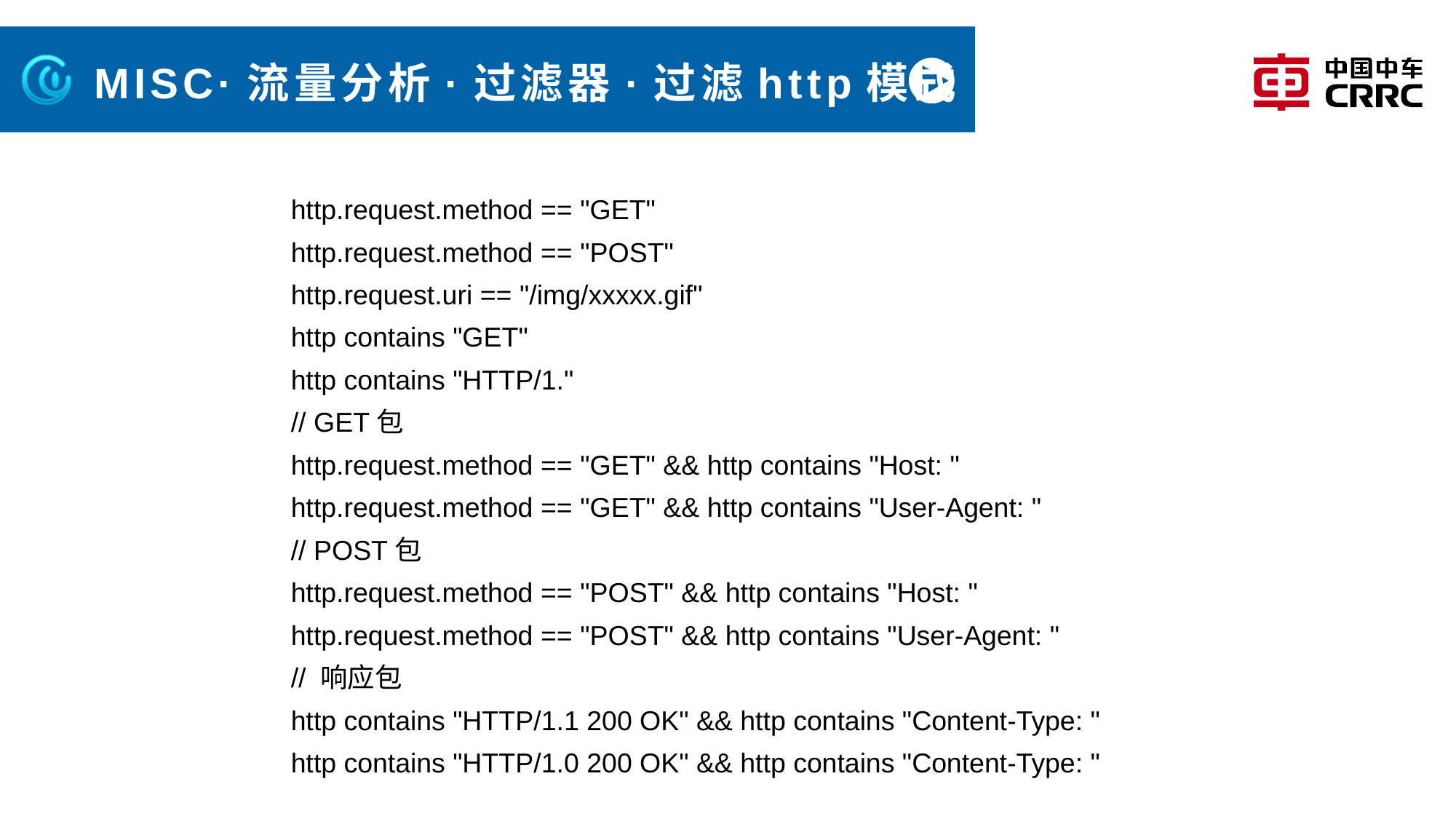

# MISC·流量分析·过滤器·过滤http模式
http.request.method == "GET"
http.request.method == "POST"
http.request.uri == "/img/xxxxx.gif"
http contains "GET"
http contains "HTTP/1."
// GET包
http.request.method == "GET" && http contains "Host: "
http.request.method == "GET" && http contains "User-Agent: "
// POST包
http.request.method == "POST" && http contains "Host: "
http.request.method == "POST" && http contains "User-Agent: "
// 响应包
http contains "HTTP/1.1 200 OK" && http contains "Content-Type: "
http contains "HTTP/1.0 200 OK" && http contains "Content-Type: "